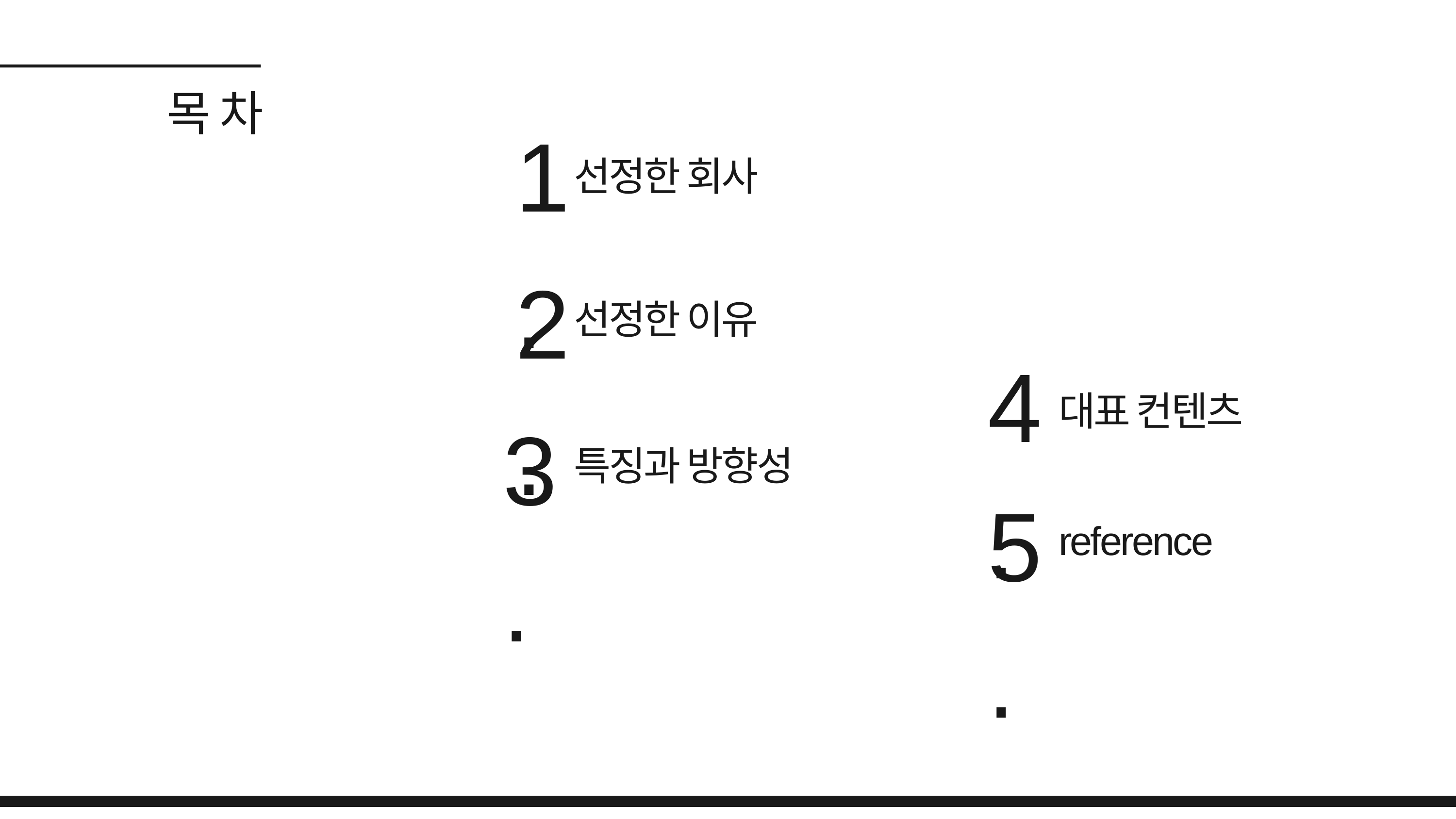

목 차
1.
선정한 회사
2.
선정한 이유
4.
대표 컨텐츠
3.
특징과 방향성
5.
reference